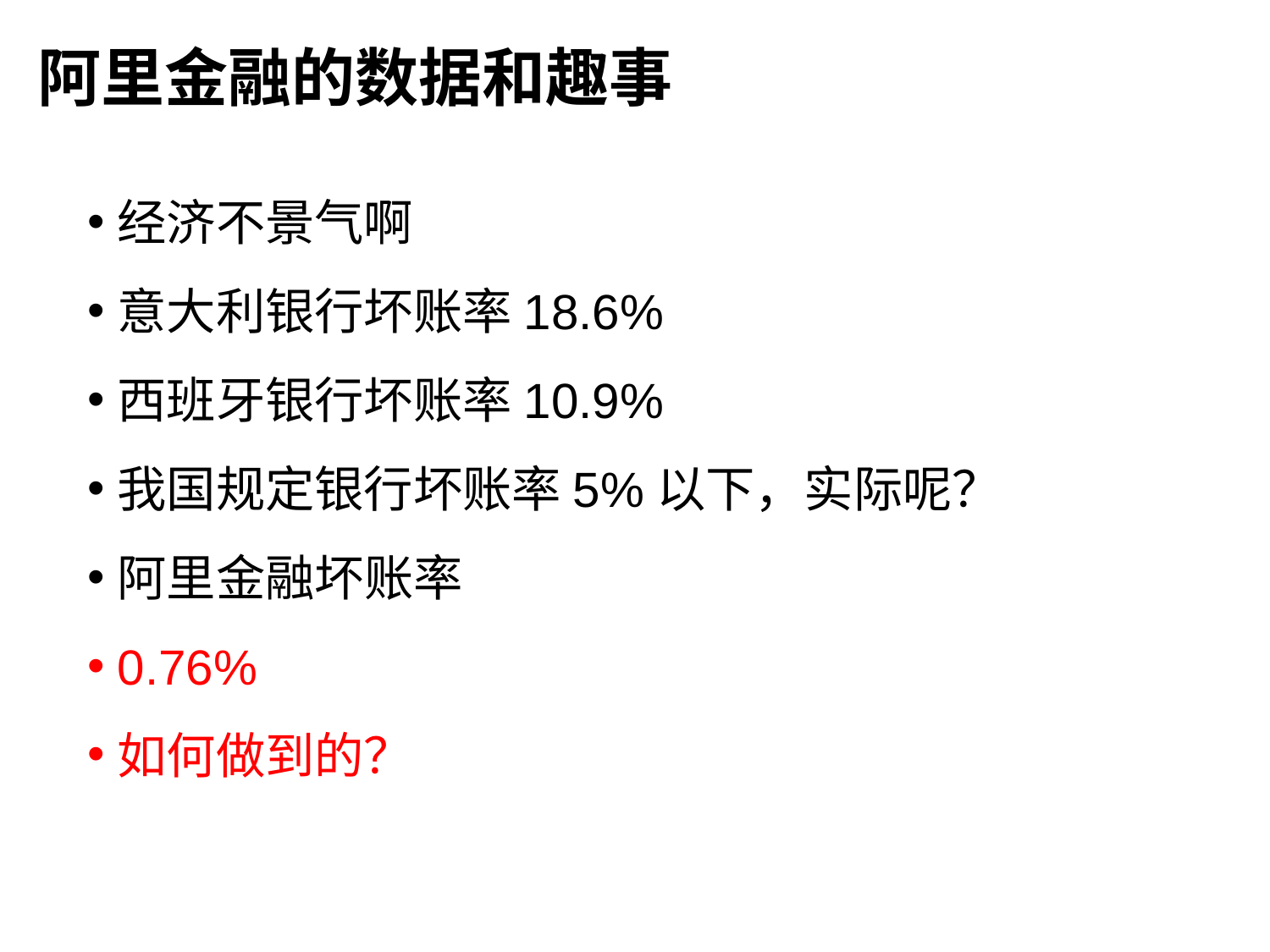

阿里金融的数据和趣事
经济不景气啊
意大利银行坏账率18.6%
西班牙银行坏账率10.9%
我国规定银行坏账率5%以下，实际呢？
阿里金融坏账率
0.76%
如何做到的？